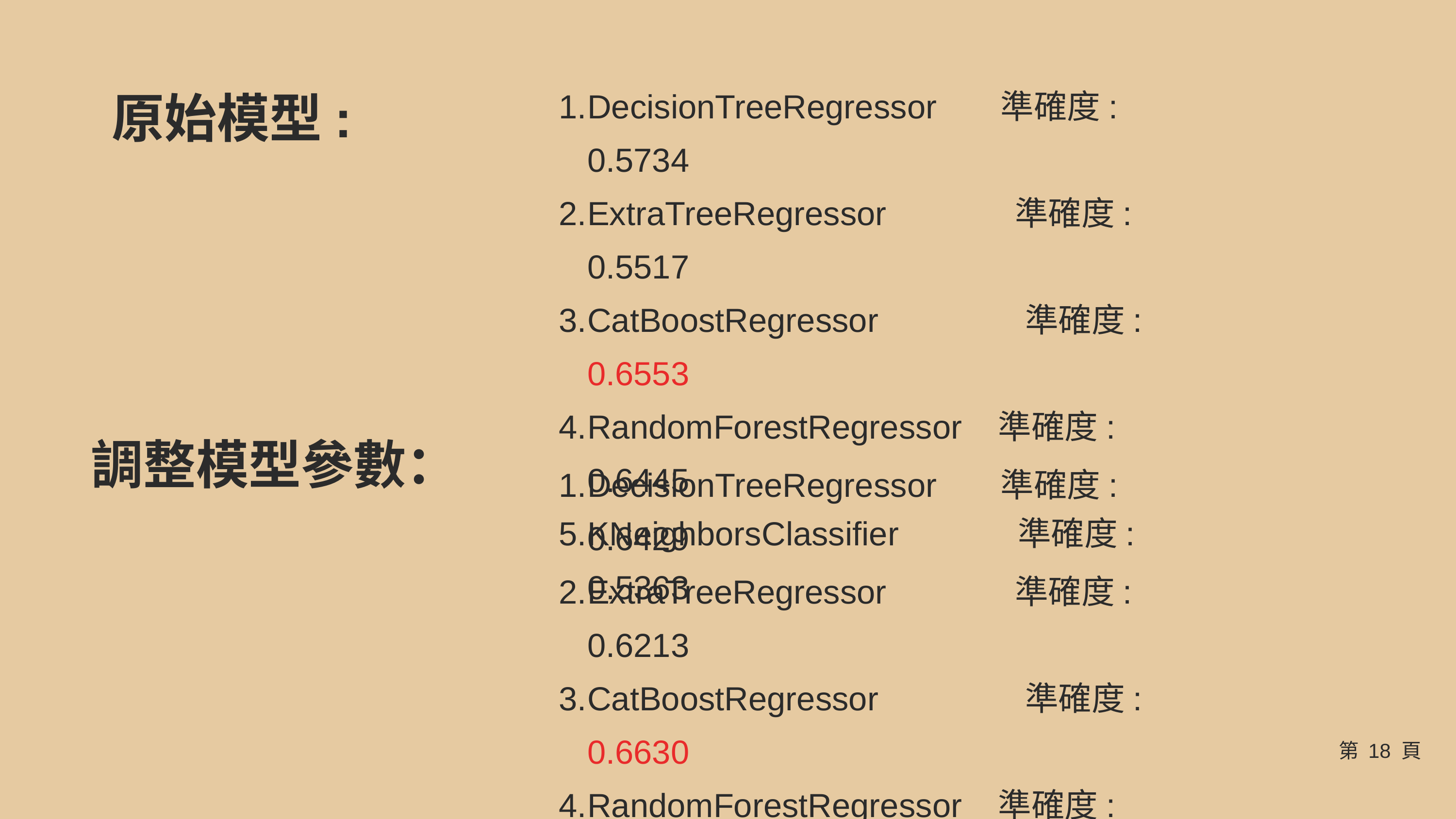

DecisionTreeRegressor      準確度: 0.5734
ExtraTreeRegressor             準確度: 0.5517
CatBoostRegressor               準確度: 0.6553
RandomForestRegressor   準確度: 0.6445
KNeighborsClassifier            準確度: 0.5363
原始模型:
調整模型參數：
DecisionTreeRegressor      準確度: 0.6429
ExtraTreeRegressor             準確度:  0.6213
CatBoostRegressor               準確度: 0.6630
RandomForestRegressor   準確度: 0.6321
KNeighborsClassifier            準確度: 0.6506
第 18 頁